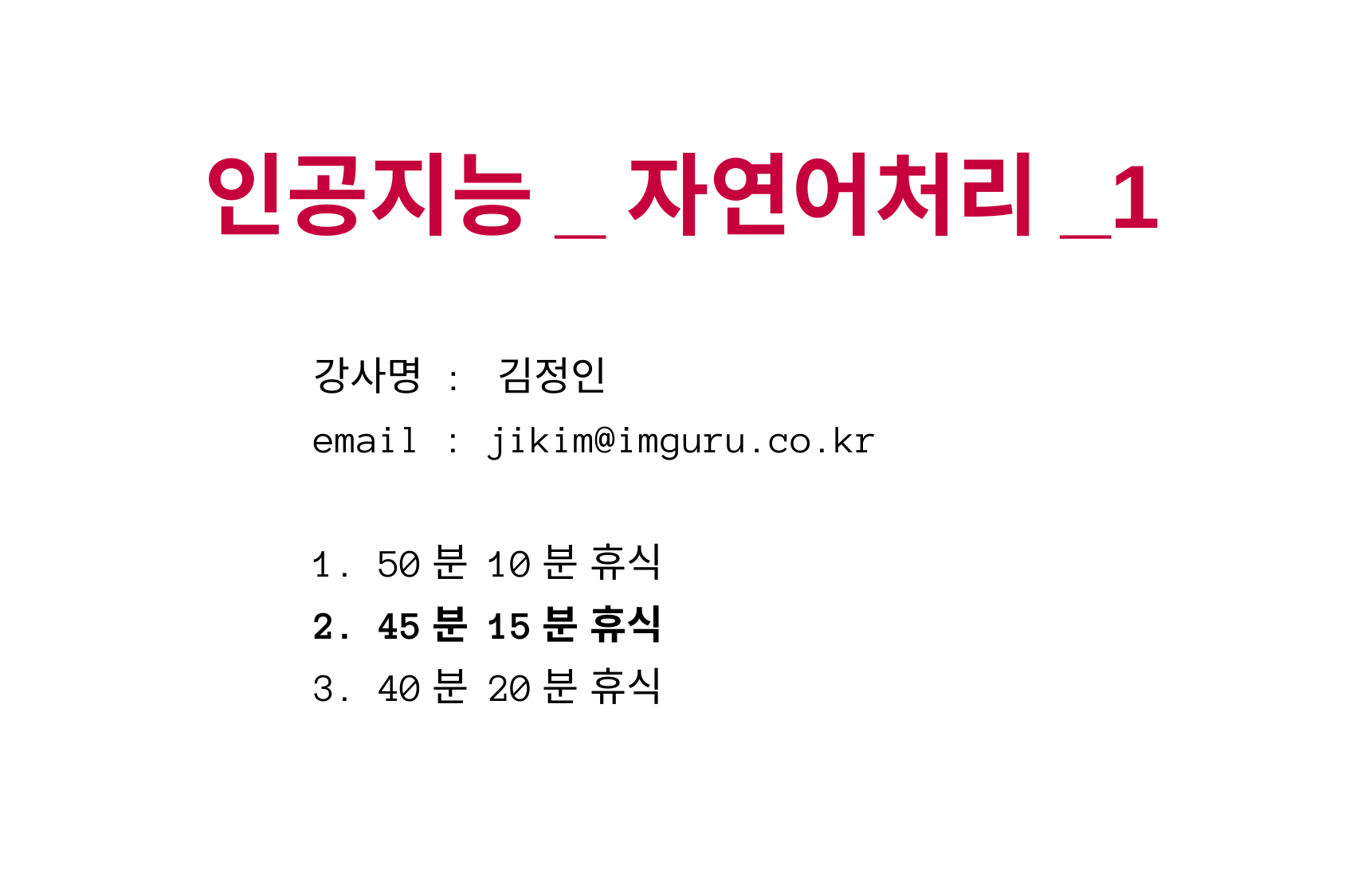

인공지능_자연어처리_1
강사명 : 김정인
email : jikim@imguru.co.kr

1. 50분 10분 휴식
2. 45분 15분 휴식
3. 40분 20분 휴식